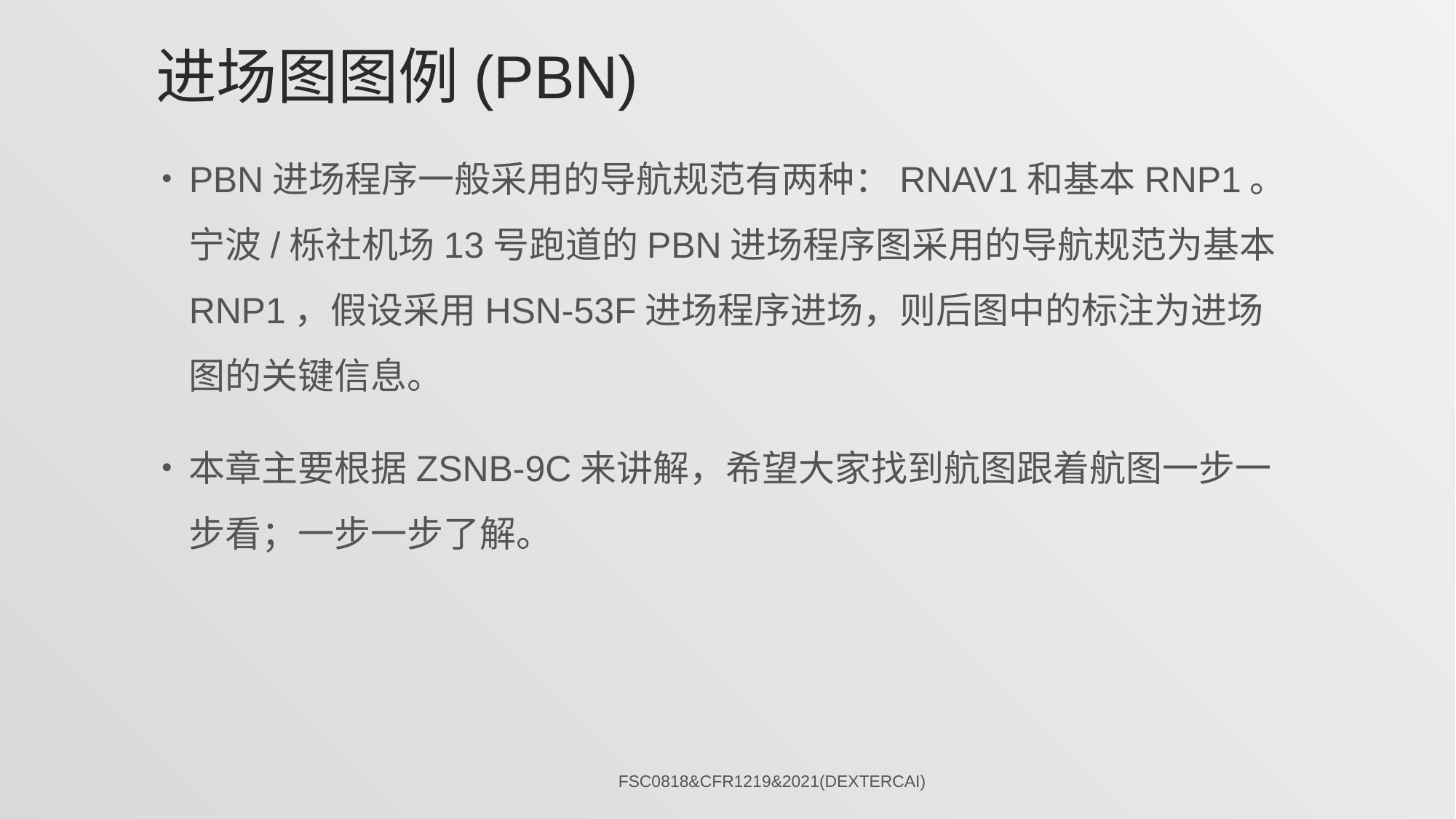

# 进场图图例(PBN)
PBN进场程序一般采用的导航规范有两种：RNAV1和基本RNP1。宁波/栎社机场13号跑道的PBN进场程序图采用的导航规范为基本RNP1，假设采用HSN-53F进场程序进场，则后图中的标注为进场图的关键信息。
本章主要根据ZSNB-9C来讲解，希望大家找到航图跟着航图一步一步看；一步一步了解。

FSC0818&CFR1219&2021(DexterCai)